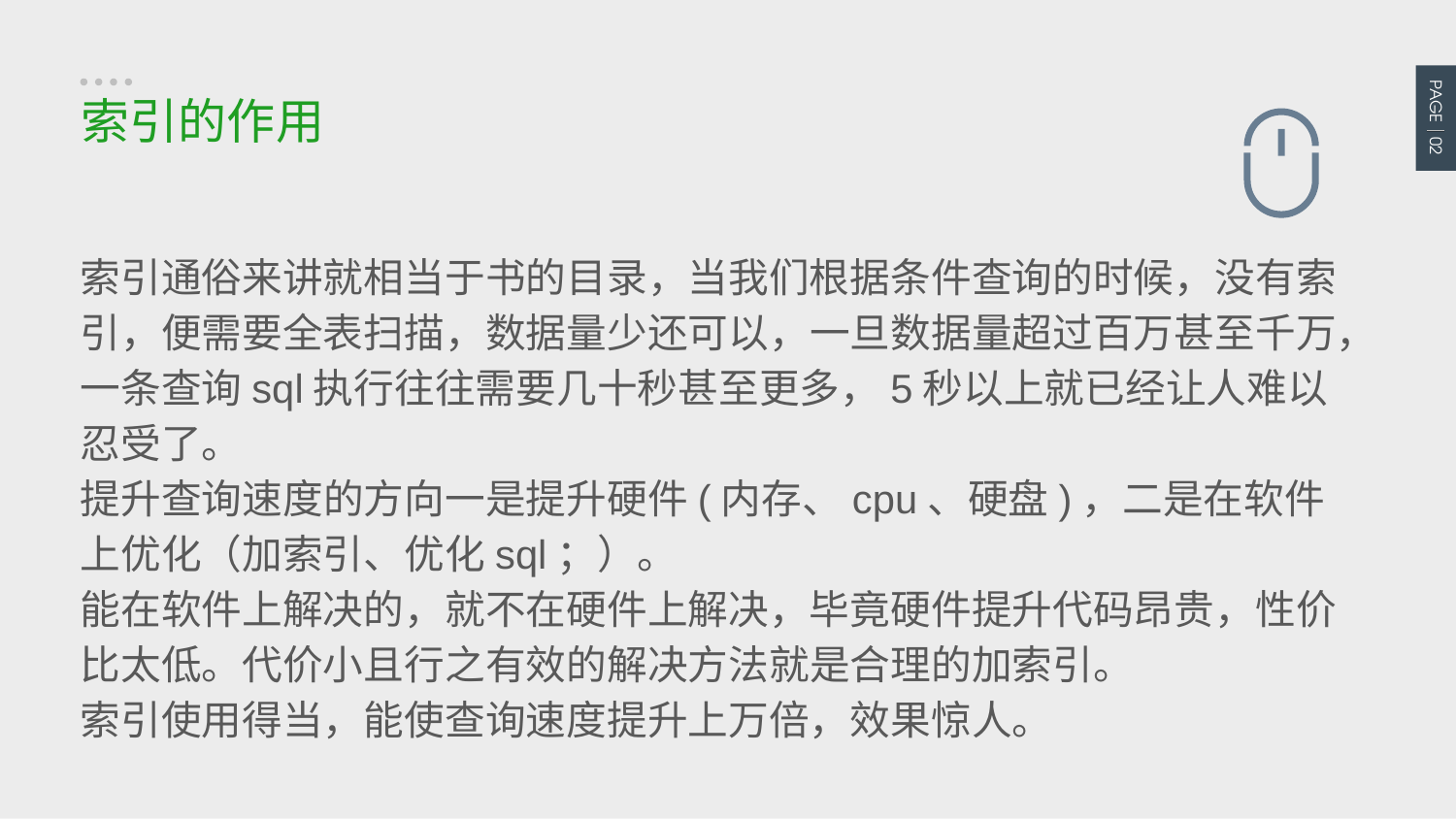

PAGE   02
索引的作用

索引通俗来讲就相当于书的目录，当我们根据条件查询的时候，没有索引，便需要全表扫描，数据量少还可以，一旦数据量超过百万甚至千万，一条查询sql执行往往需要几十秒甚至更多，5秒以上就已经让人难以忍受了。
提升查询速度的方向一是提升硬件(内存、cpu、硬盘)，二是在软件上优化（加索引、优化sql；）。
能在软件上解决的，就不在硬件上解决，毕竟硬件提升代码昂贵，性价比太低。代价小且行之有效的解决方法就是合理的加索引。
索引使用得当，能使查询速度提升上万倍，效果惊人。